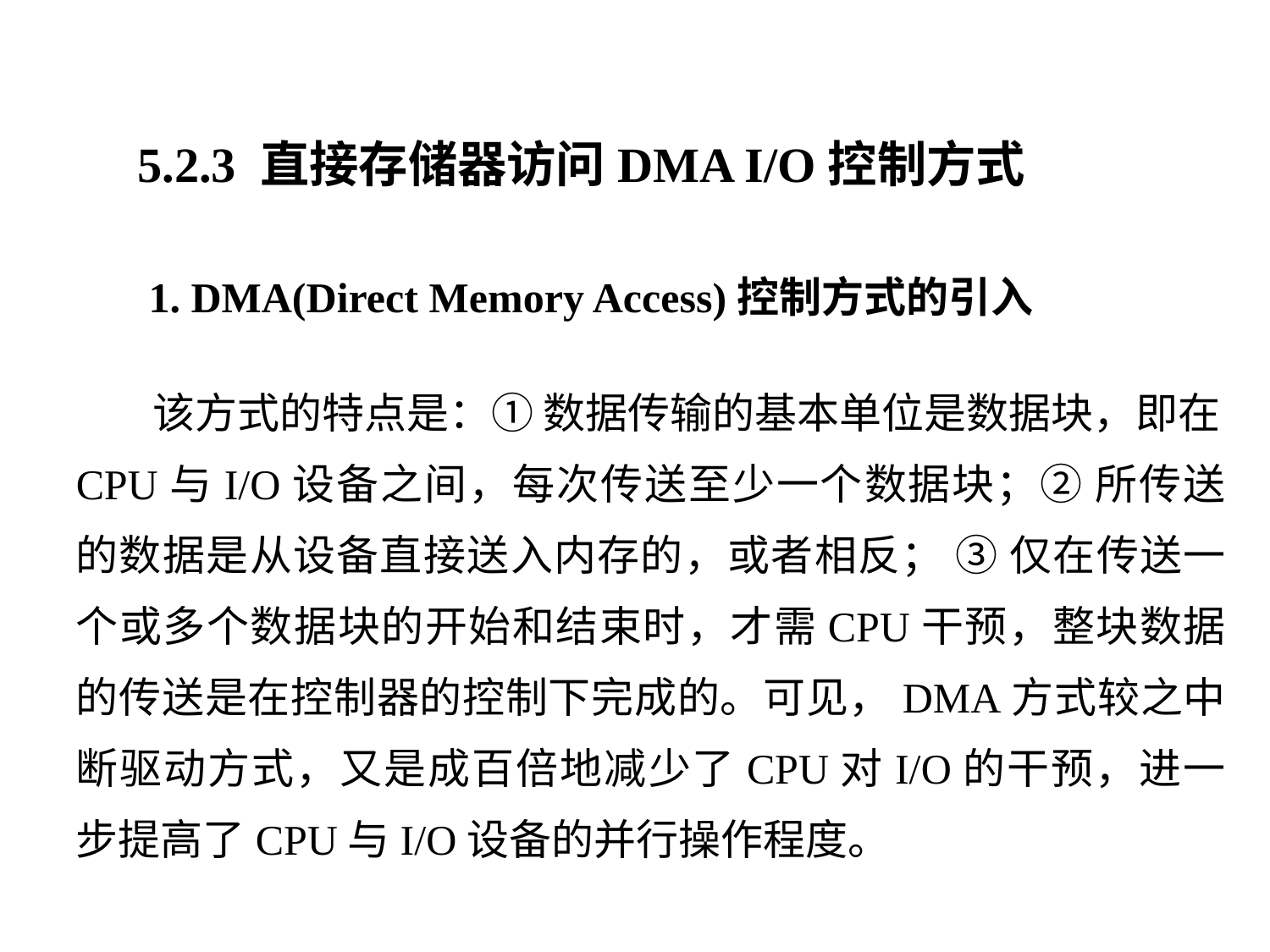

5.2.3 直接存储器访问DMA I/O控制方式
1. DMA(Direct Memory Access)控制方式的引入
       该方式的特点是：① 数据传输的基本单位是数据块，即在CPU与I/O设备之间，每次传送至少一个数据块；② 所传送的数据是从设备直接送入内存的，或者相反； ③ 仅在传送一个或多个数据块的开始和结束时，才需CPU干预，整块数据的传送是在控制器的控制下完成的。可见，DMA方式较之中断驱动方式，又是成百倍地减少了CPU对I/O的干预，进一步提高了CPU与I/O设备的并行操作程度。